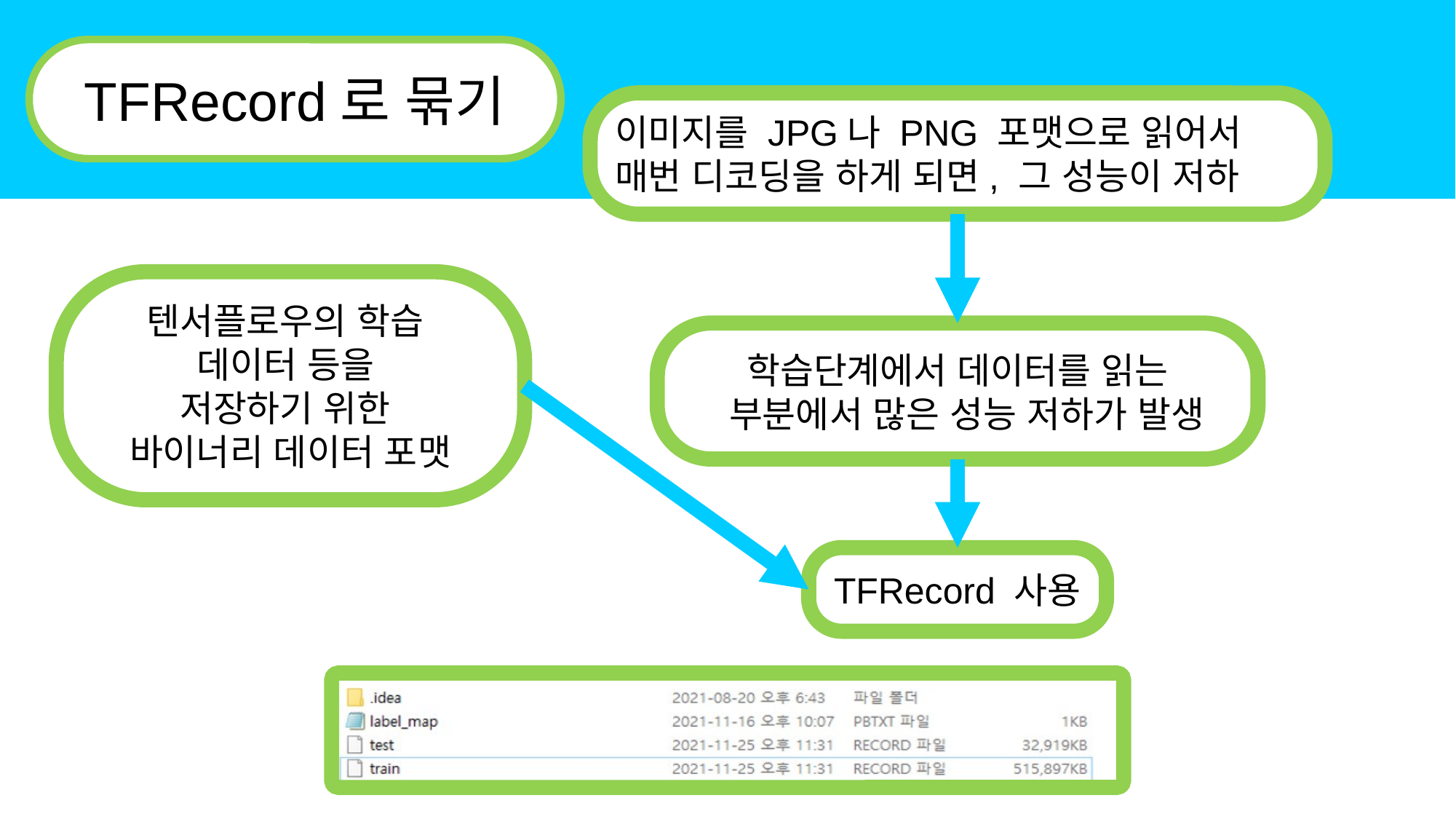

TFRecord로 묶기
이미지를 JPG나 PNG 포맷으로 읽어서 매번 디코딩을 하게 되면, 그 성능이 저하
텐서플로우의 학습
데이터 등을
저장하기 위한
바이너리 데이터 포맷
학습단계에서 데이터를 읽는
 부분에서 많은 성능 저하가 발생
TFRecord 사용